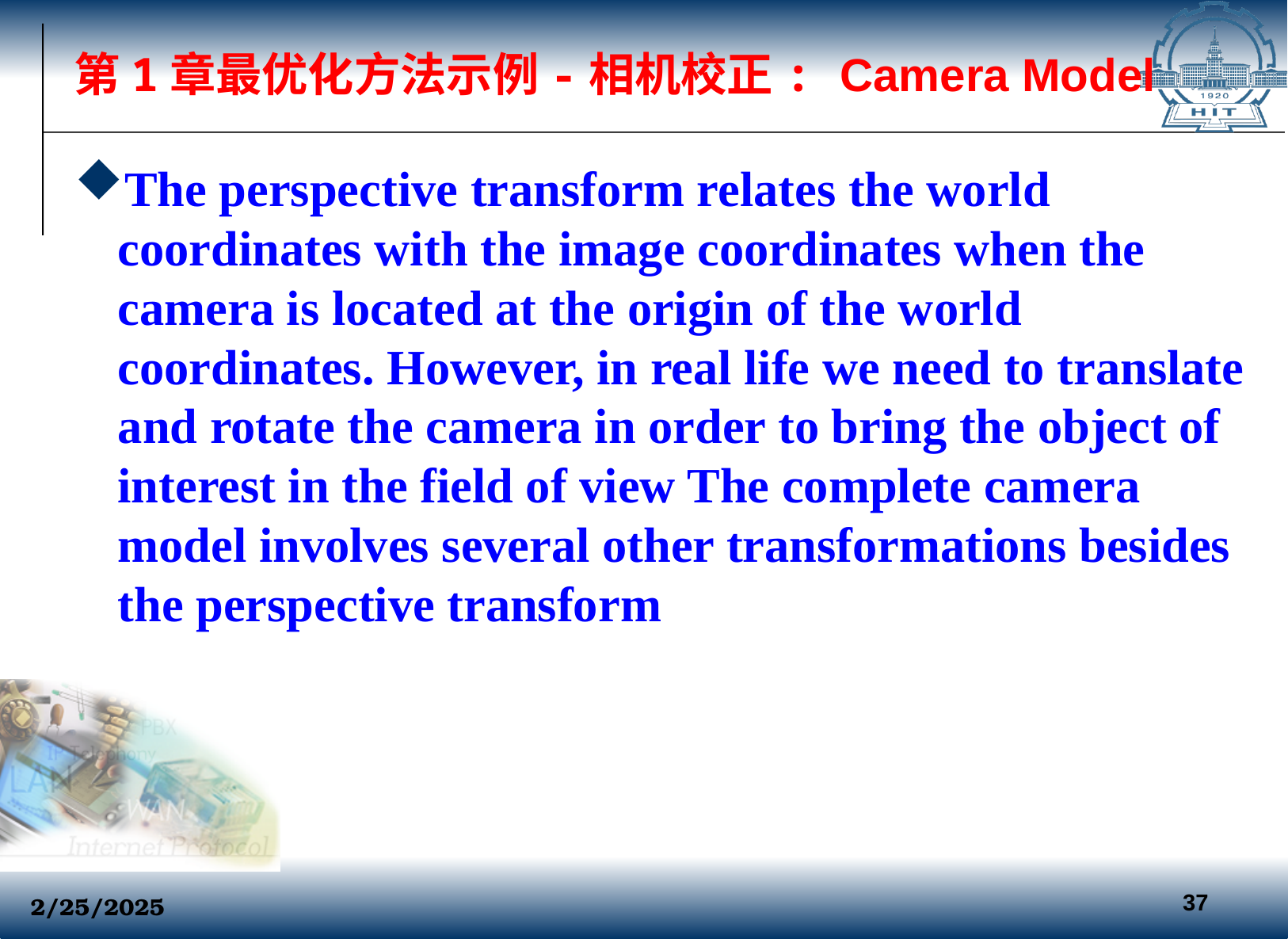

# 第1章最优化方法示例-相机校正: Camera Model
The perspective transform relates the world coordinates with the image coordinates when the camera is located at the origin of the world coordinates. However, in real life we need to translate and rotate the camera in order to bring the object of interest in the field of view The complete camera model involves several other transformations besides the perspective transform